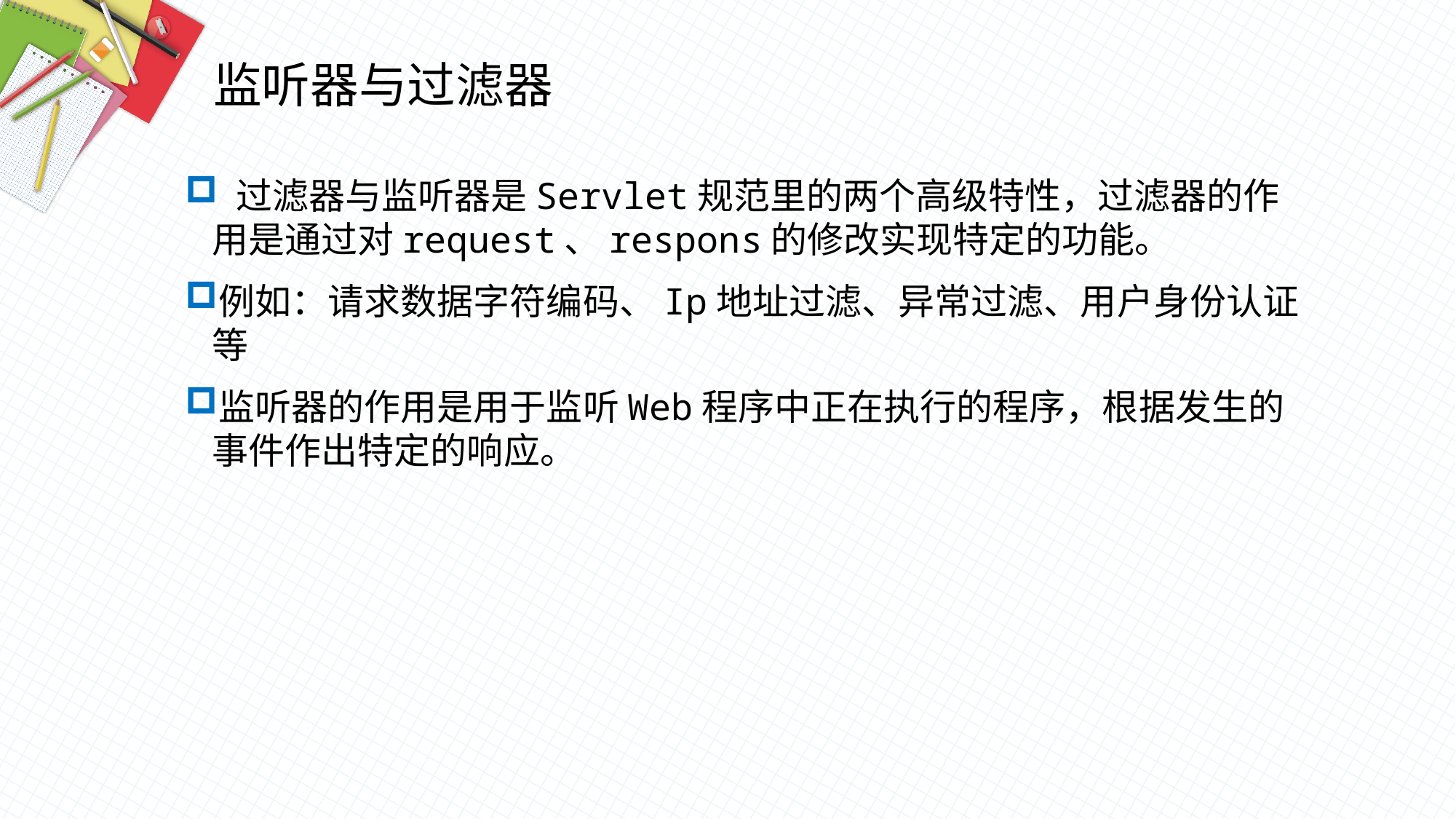

监听器与过滤器
 过滤器与监听器是Servlet规范里的两个高级特性，过滤器的作用是通过对request、respons的修改实现特定的功能。
例如：请求数据字符编码、Ip地址过滤、异常过滤、用户身份认证等
监听器的作用是用于监听Web程序中正在执行的程序，根据发生的事件作出特定的响应。